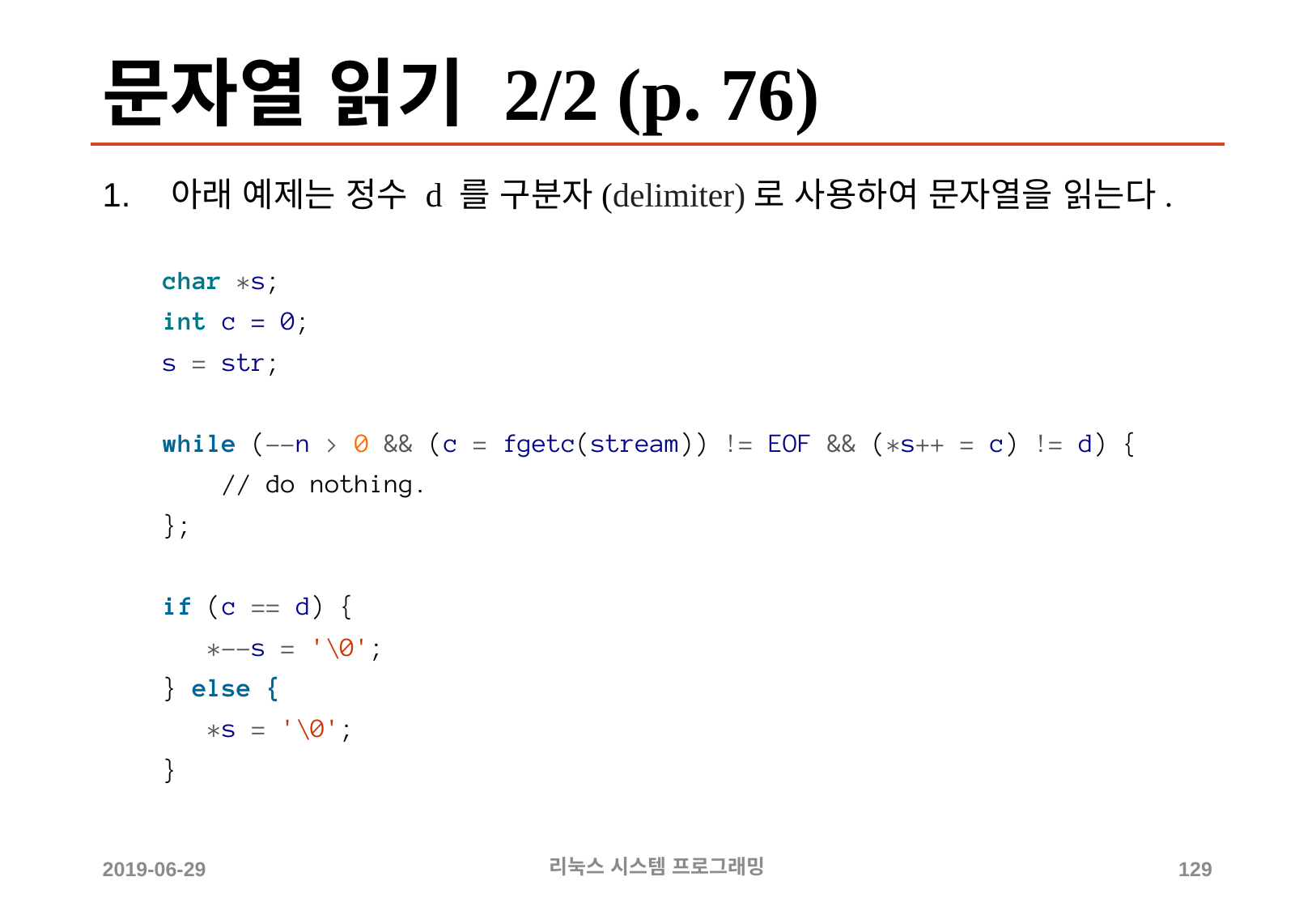

# 문자열 읽기 2/2 (p. 76)
아래 예제는 정수 d 를 구분자(delimiter)로 사용하여 문자열을 읽는다.

char *s;
int c = 0;
s = str;

while (--n > 0 && (c = fgetc(stream)) != EOF && (*s++ = c) != d) {
    // do nothing.
};

if (c == d) {
   *--s = '\0';
} else {
   *s = '\0';
}
2019-06-29
리눅스 시스템 프로그래밍
129